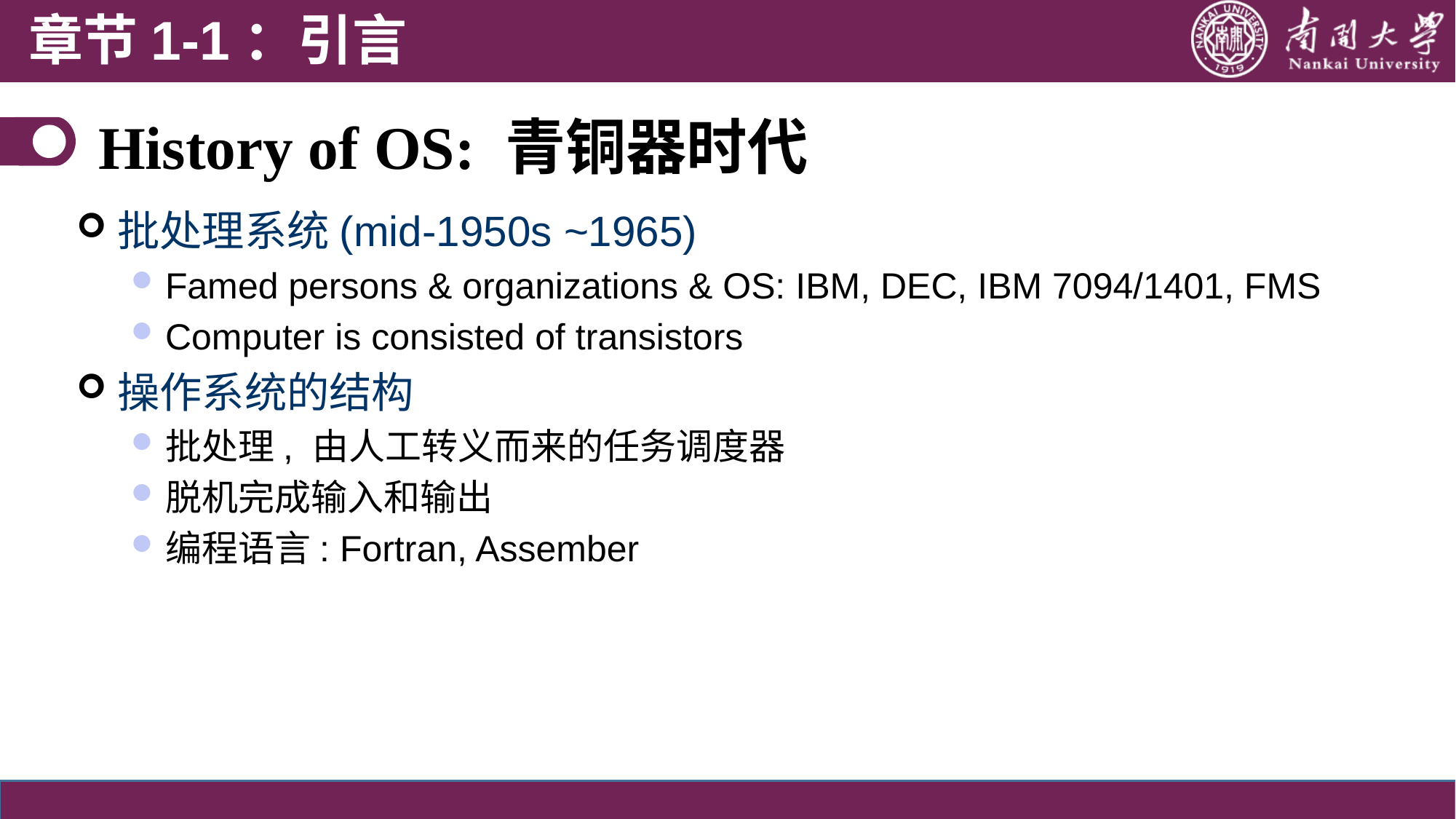

章节1-1：引言
# History of OS: 青铜器时代

批处理系统(mid-1950s ~1965)
Famed persons & organizations & OS: IBM, DEC, IBM 7094/1401, FMS
Computer is consisted of transistors
操作系统的结构
批处理, 由人工转义而来的任务调度器
脱机完成输入和输出
编程语言: Fortran, Assember